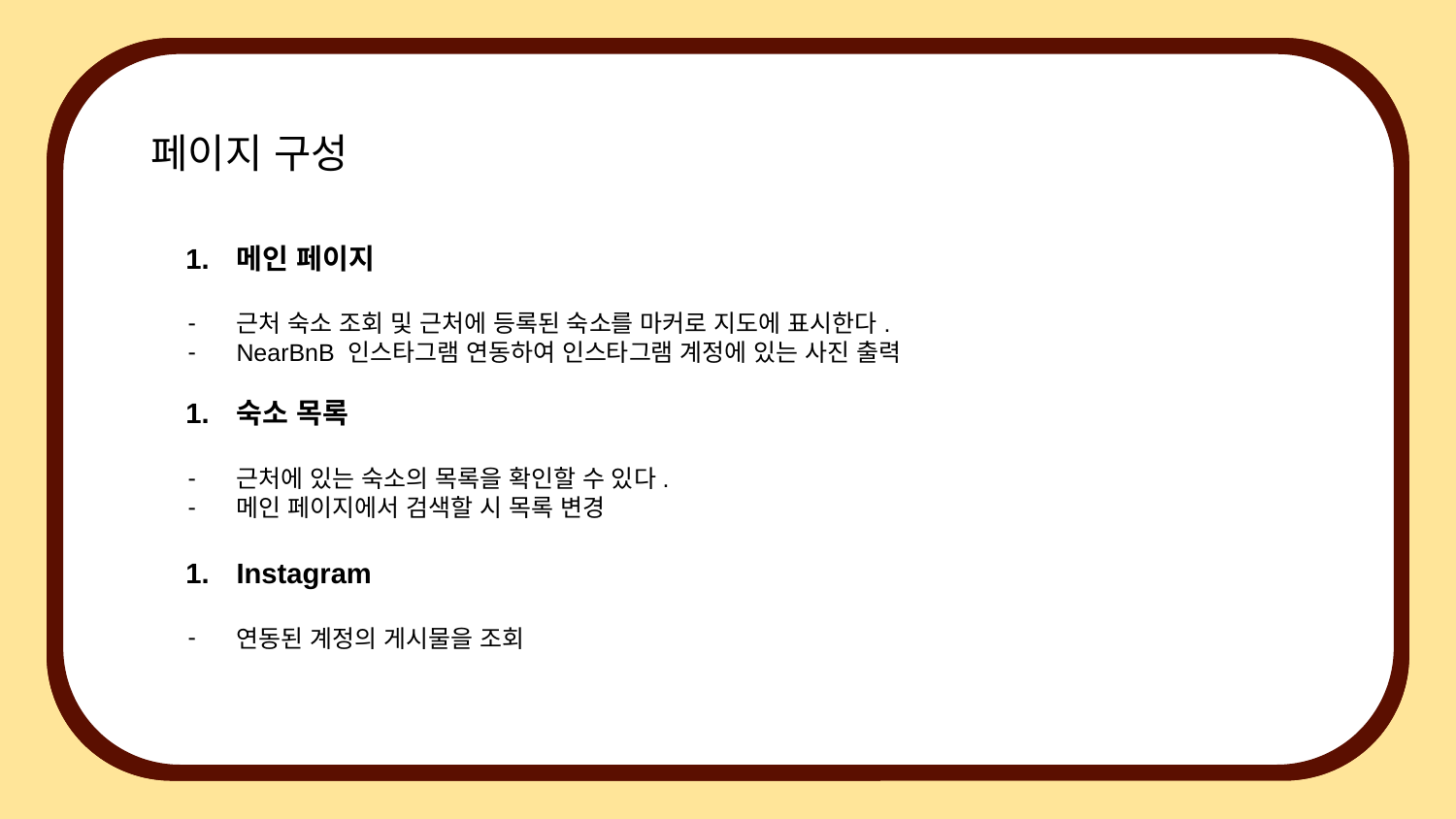

페이지 구성
메인 페이지

근처 숙소 조회 및 근처에 등록된 숙소를 마커로 지도에 표시한다.
NearBnB 인스타그램 연동하여 인스타그램 계정에 있는 사진 출력

숙소 목록

근처에 있는 숙소의 목록을 확인할 수 있다.
메인 페이지에서 검색할 시 목록 변경

Instagram

연동된 계정의 게시물을 조회